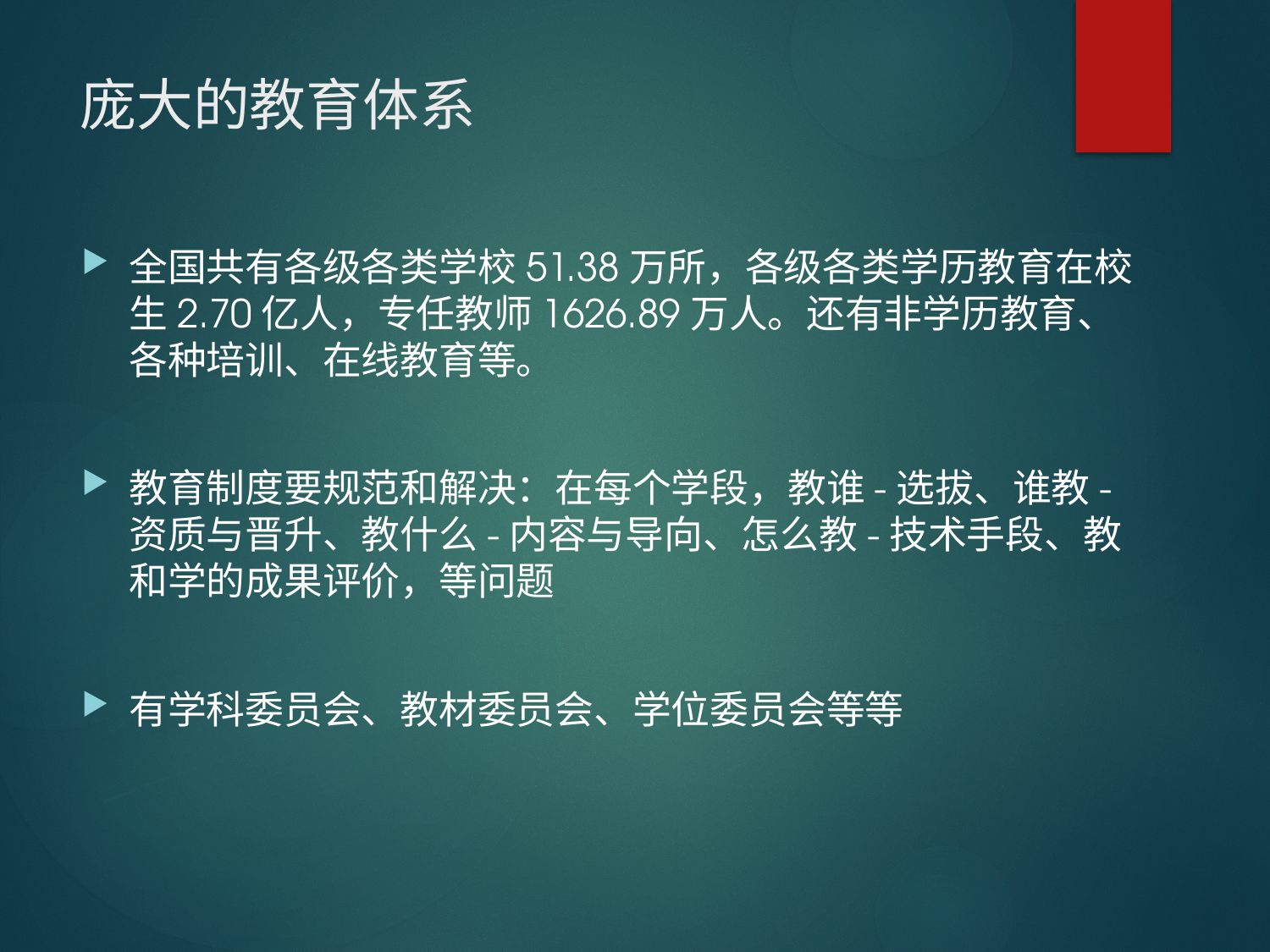

# 庞大的教育体系
全国共有各级各类学校51.38万所，各级各类学历教育在校生2.70亿人，专任教师1626.89万人。还有非学历教育、各种培训、在线教育等。

教育制度要规范和解决：在每个学段，教谁-选拔、谁教-资质与晋升、教什么-内容与导向、怎么教-技术手段、教和学的成果评价，等问题

有学科委员会、教材委员会、学位委员会等等